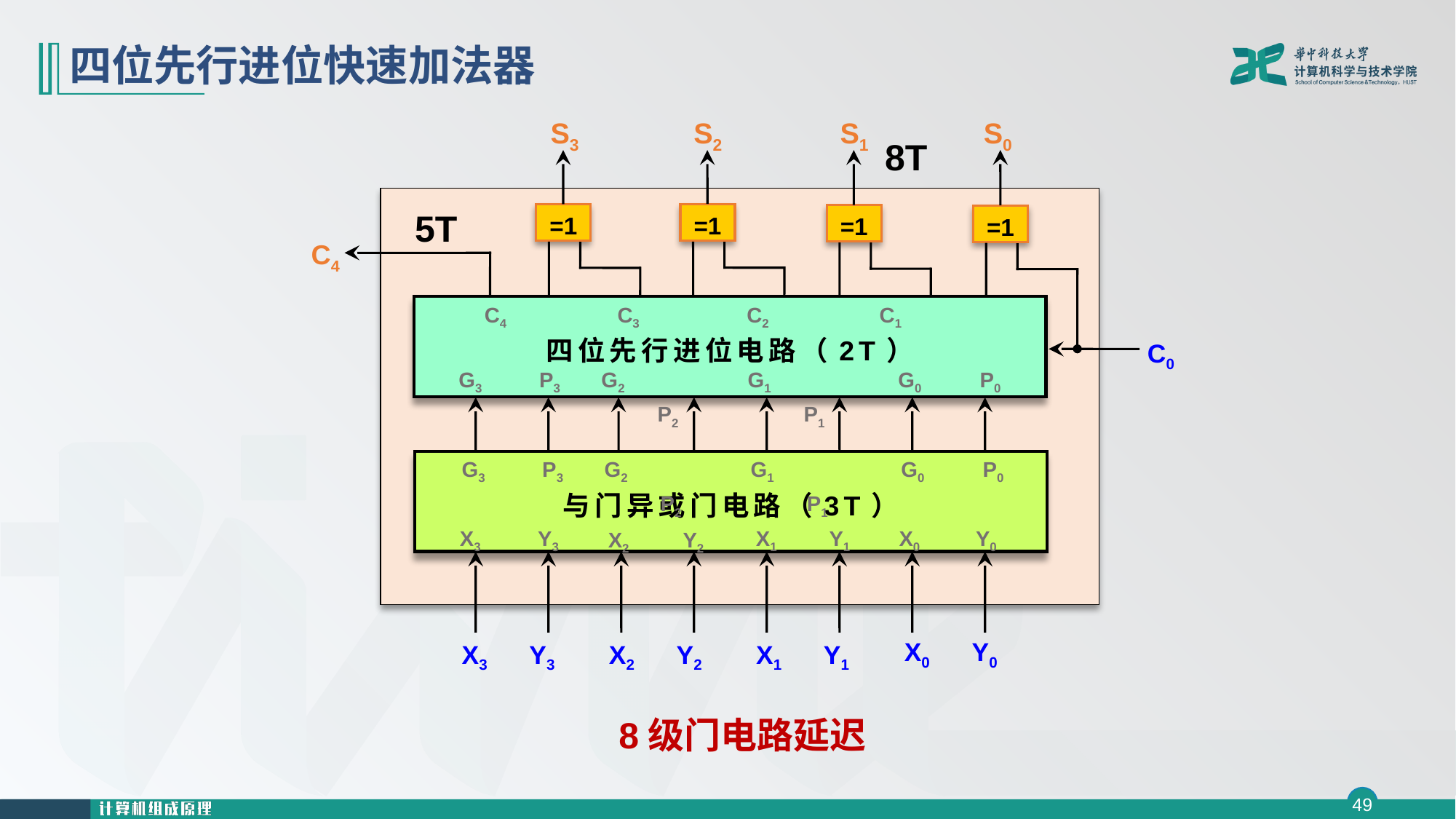

# 四位先行进位快速加法器
S3
S2
S1
S0
8T

=1

=1

=1

=1

5T
C4

  C4                                C3                               C2                                C1
四位先行进位电路（2T）
C0

G3          　P3
G2           　P2
G1        　  P1
 G0        　   P0

G3          　P3
G2           　P2
G1        　  P1
 G0        　   P0
与门异或门电路（3T）
X3          　Y3
X1       　  Y1
 X0        　  Y0
X2         　Y2

X0          Y0
X3          Y3
  X2          Y2
X1          Y1
8级门电路延迟